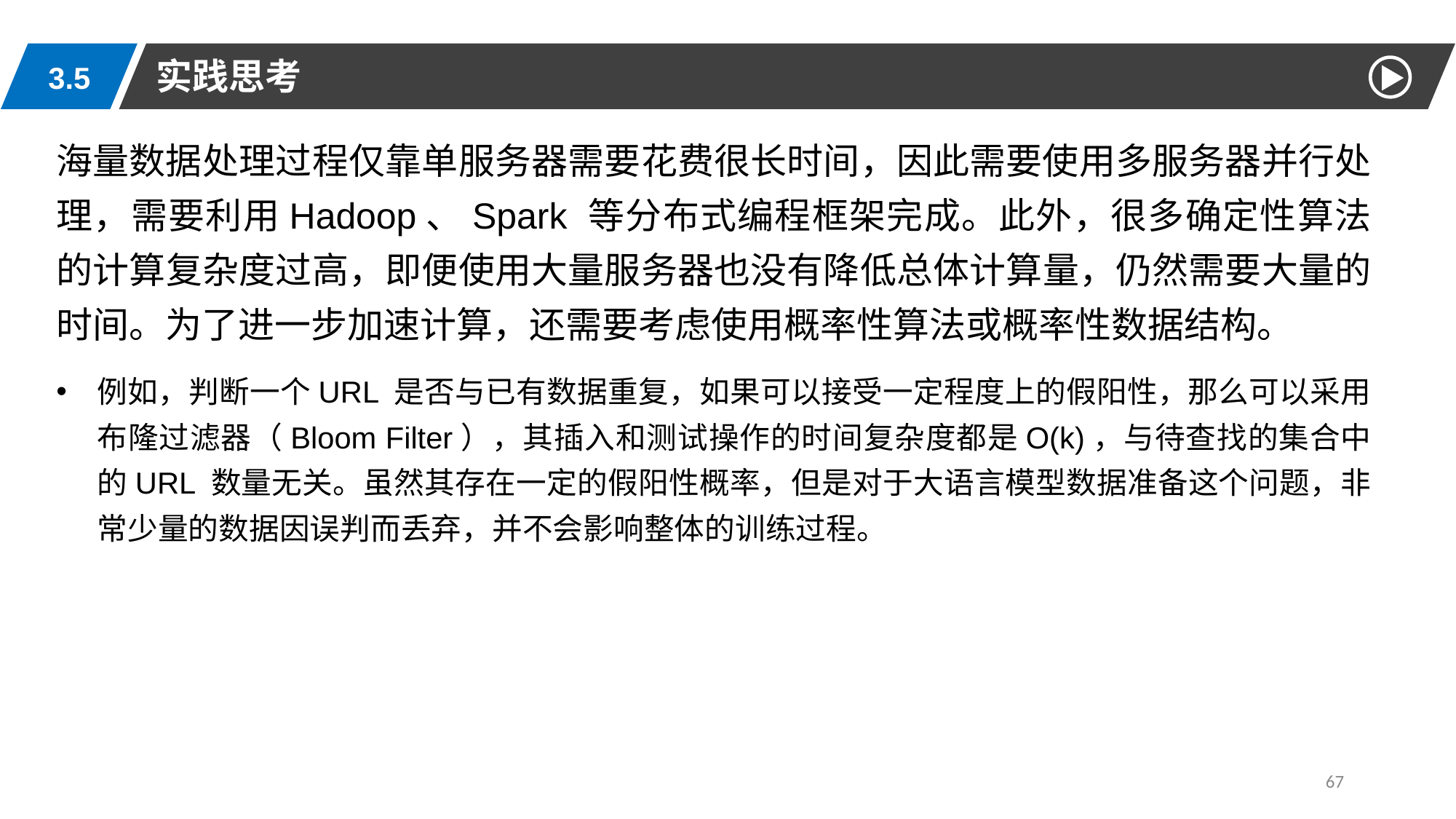

实践思考
3.5

海量数据处理过程仅靠单服务器需要花费很长时间，因此需要使用多服务器并行处理，需要利用Hadoop、Spark 等分布式编程框架完成。此外，很多确定性算法的计算复杂度过高，即便使用大量服务器也没有降低总体计算量，仍然需要大量的时间。为了进一步加速计算，还需要考虑使用概率性算法或概率性数据结构。
例如，判断一个URL 是否与已有数据重复，如果可以接受一定程度上的假阳性，那么可以采用布隆过滤器（Bloom Filter），其插入和测试操作的时间复杂度都是O(k)，与待查找的集合中的URL 数量无关。虽然其存在一定的假阳性概率，但是对于大语言模型数据准备这个问题，非常少量的数据因误判而丢弃，并不会影响整体的训练过程。

67